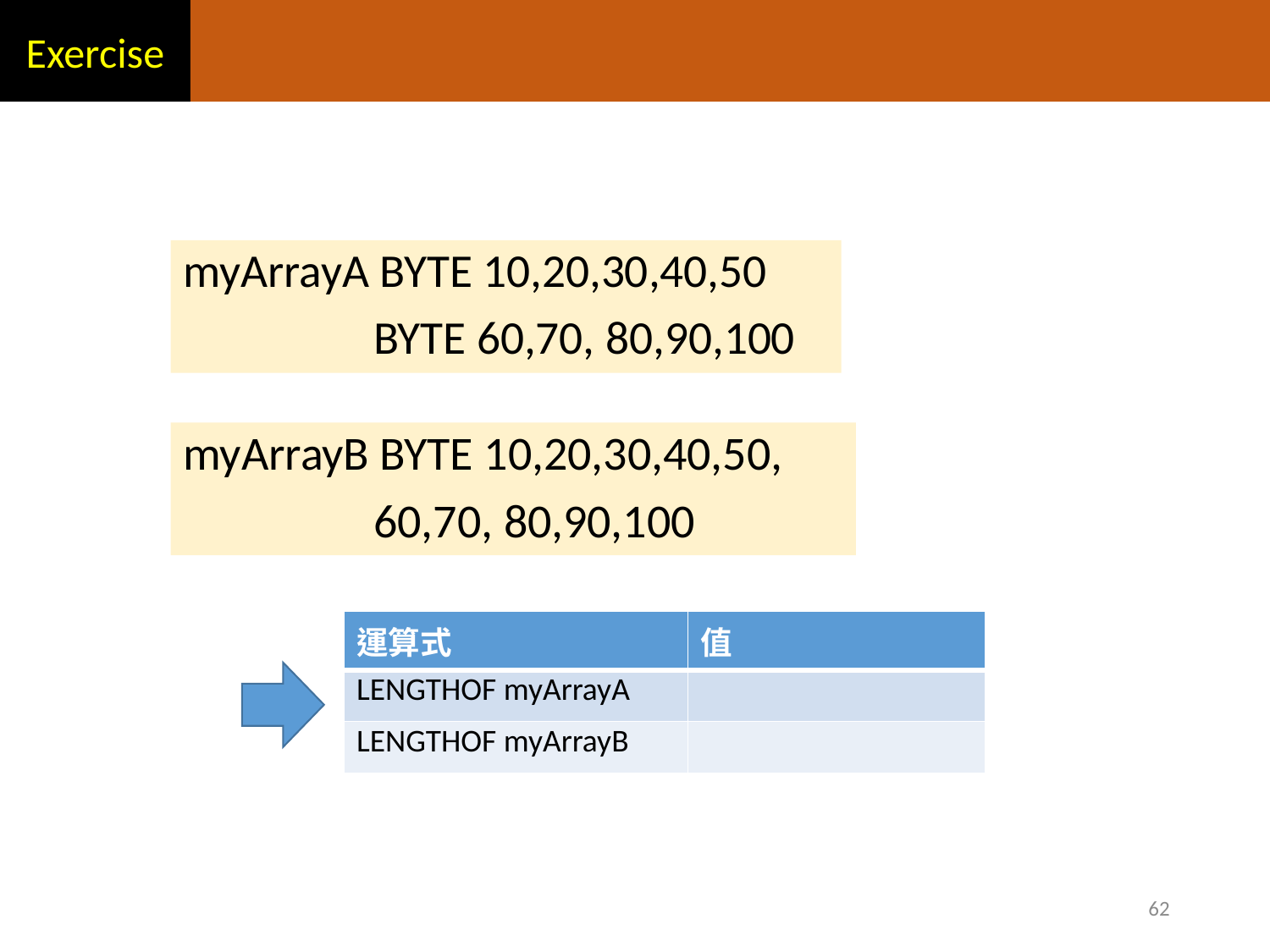

Exercise

myArrayA BYTE 10,20,30,40,50
                  BYTE 60,70, 80,90,100
myArrayB BYTE 10,20,30,40,50,
                  60,70, 80,90,100
| 運算式 | 值 |
| --- | --- |
| LENGTHOF myArrayA |  |
| LENGTHOF myArrayB |  |

62